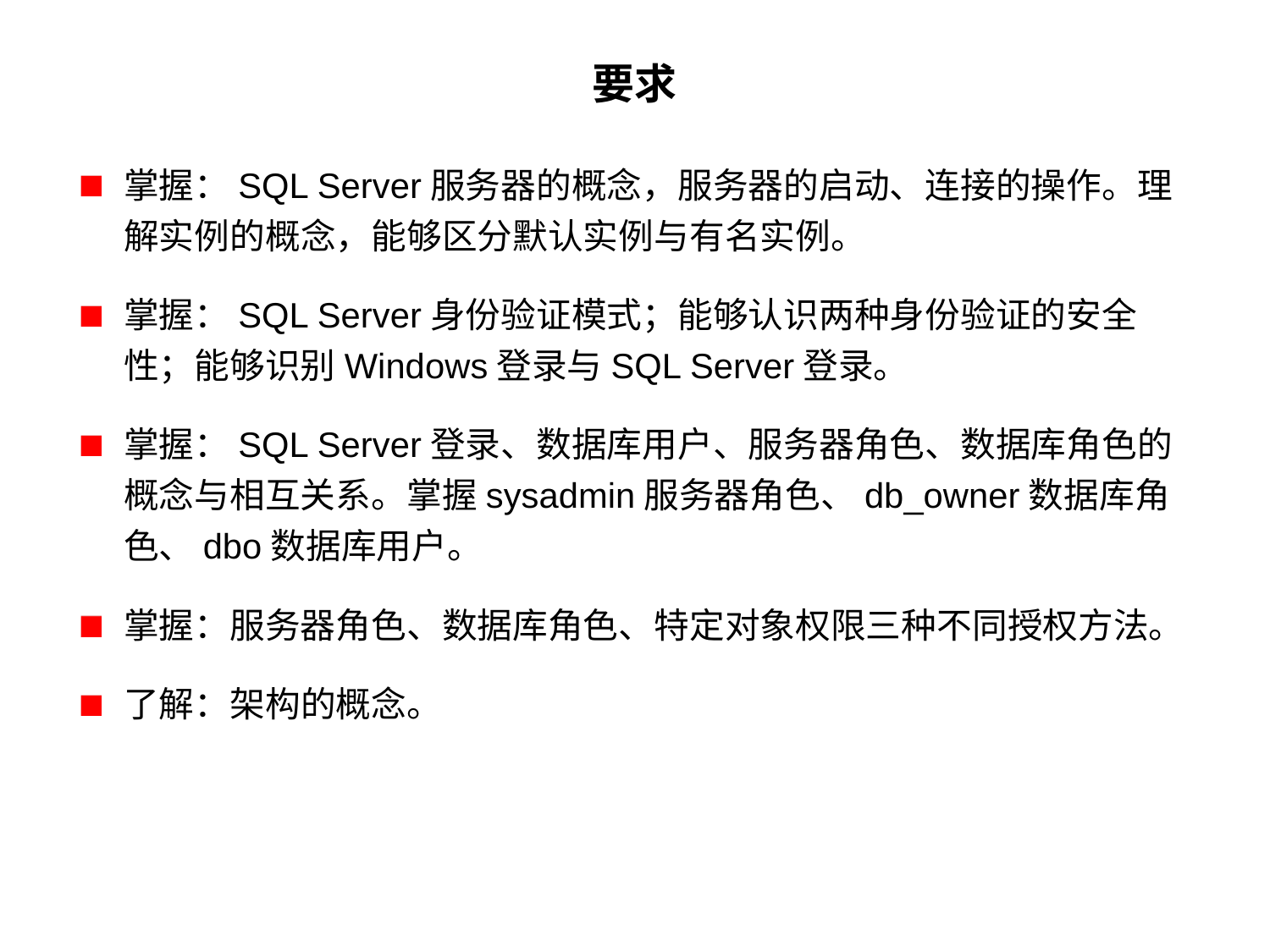

# 要求
掌握：SQL Server服务器的概念，服务器的启动、连接的操作。理解实例的概念，能够区分默认实例与有名实例。
掌握：SQL Server身份验证模式；能够认识两种身份验证的安全性；能够识别Windows登录与SQL Server登录。
掌握：SQL Server登录、数据库用户、服务器角色、数据库角色的概念与相互关系。掌握sysadmin服务器角色、db_owner数据库角色、dbo数据库用户。
掌握：服务器角色、数据库角色、特定对象权限三种不同授权方法。
了解：架构的概念。